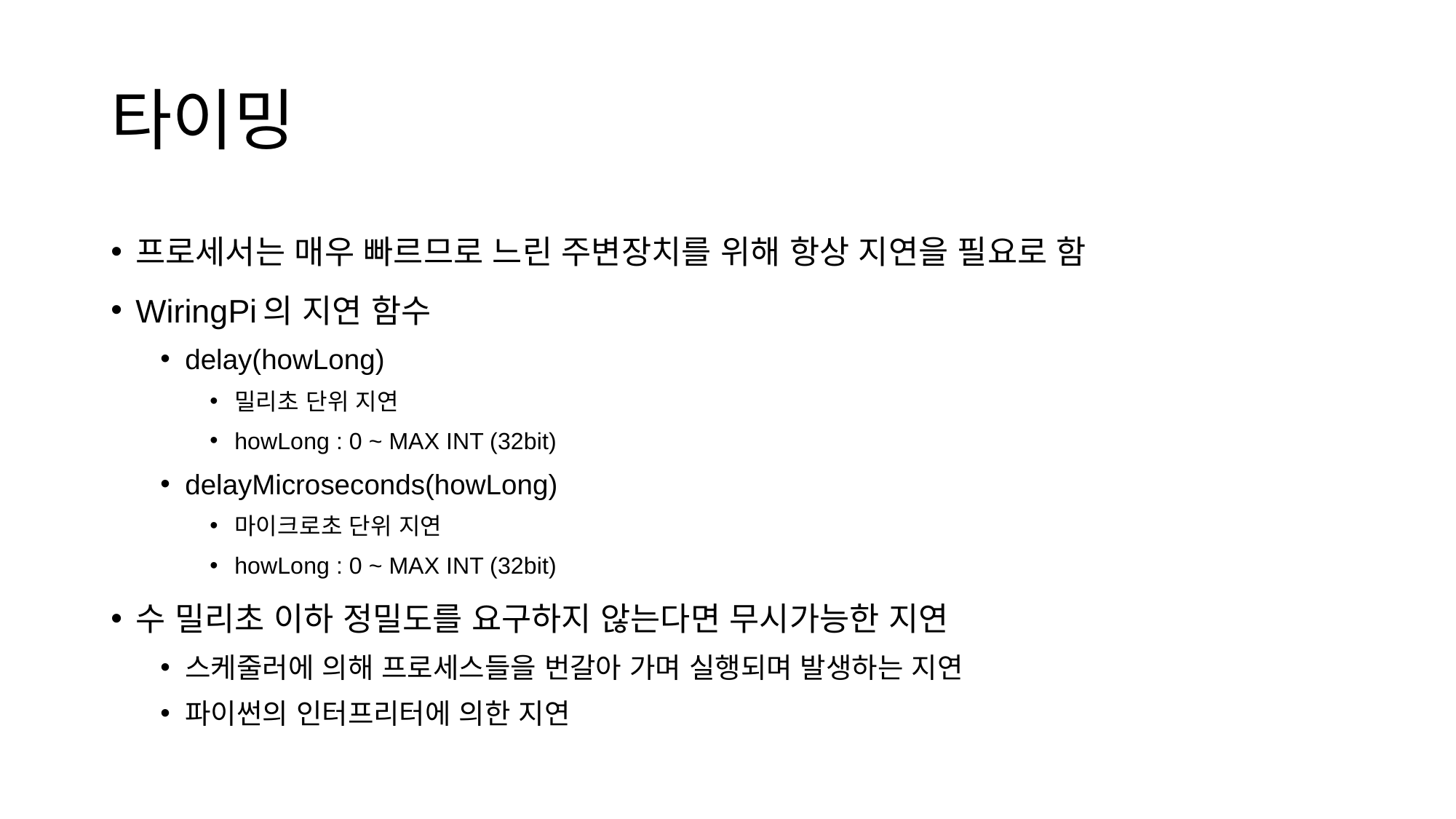

# 타이밍
프로세서는 매우 빠르므로 느린 주변장치를 위해 항상 지연을 필요로 함
WiringPi의 지연 함수
delay(howLong)
밀리초 단위 지연
howLong : 0 ~ MAX INT (32bit)
delayMicroseconds(howLong)
마이크로초 단위 지연
howLong : 0 ~ MAX INT (32bit)
수 밀리초 이하 정밀도를 요구하지 않는다면 무시가능한 지연
스케줄러에 의해 프로세스들을 번갈아 가며 실행되며 발생하는 지연
파이썬의 인터프리터에 의한 지연